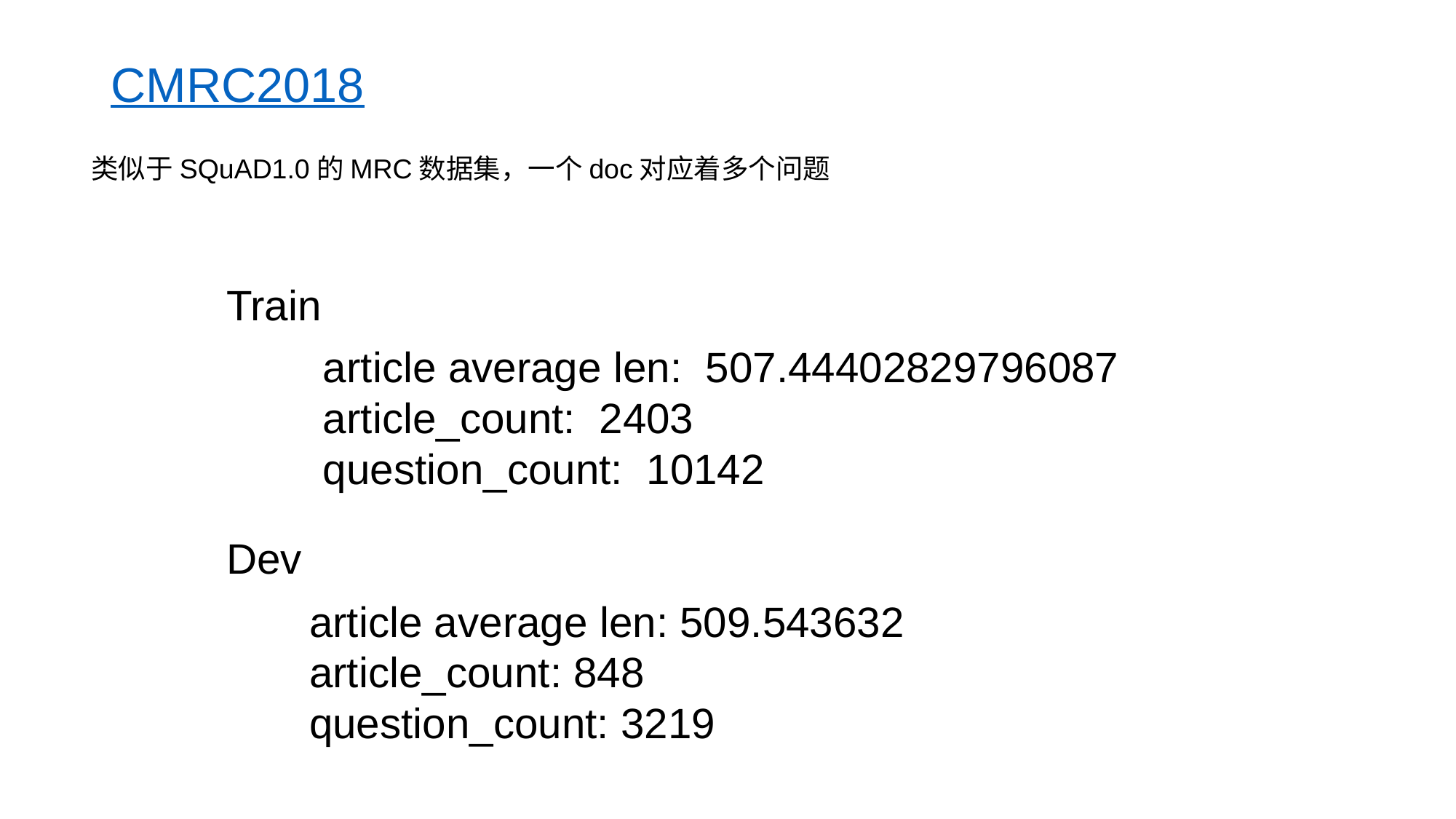

CMRC2018
类似于SQuAD1.0的MRC数据集，一个doc对应着多个问题
Train
article average len:  507.44402829796087
article_count:  2403
question_count:  10142
Dev
article average len: 509.543632
article_count: 848
question_count: 3219